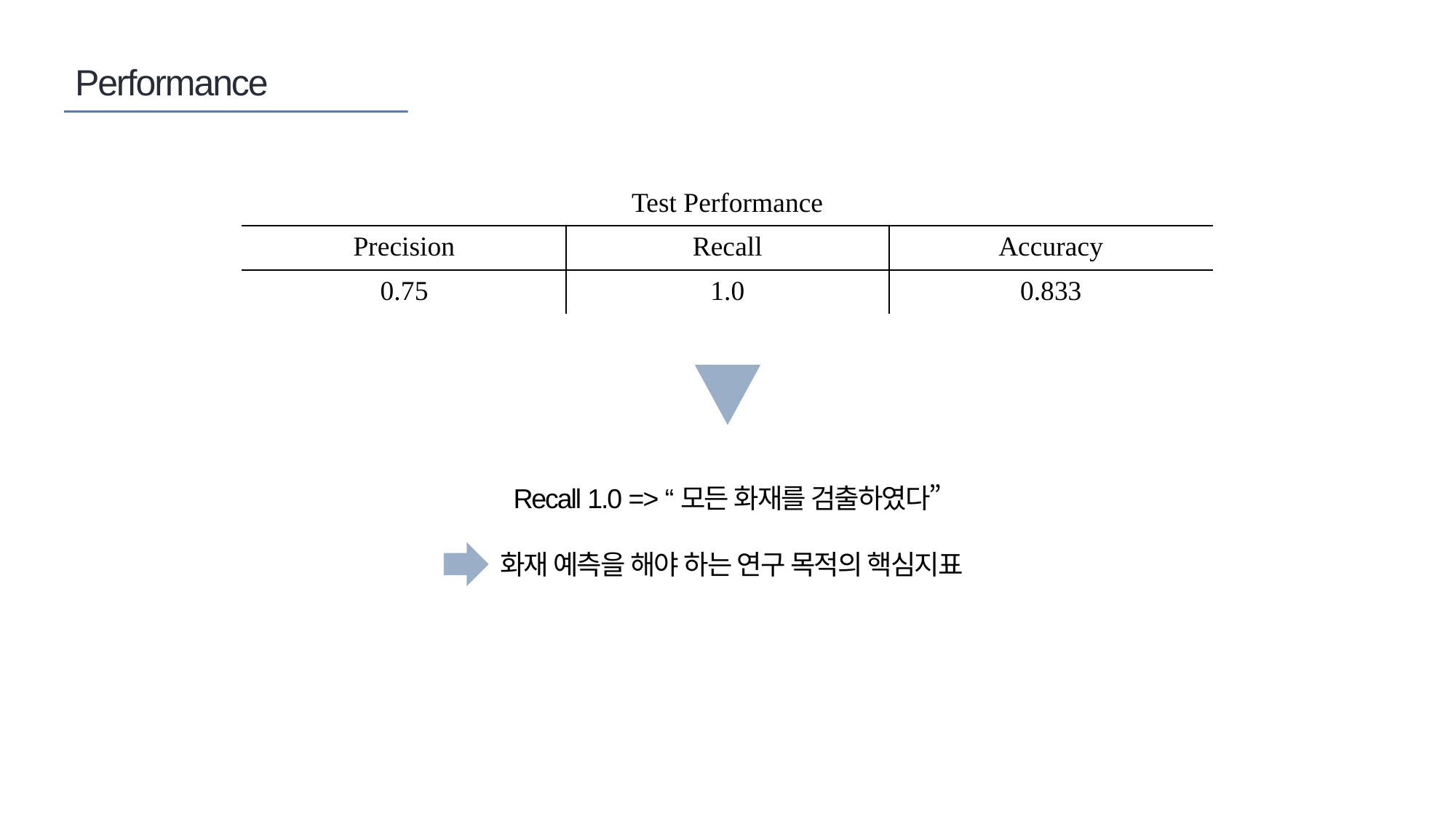

Performance

| Test Performance |  |  |
| --- | --- | --- |
| Precision | Recall | Accuracy |
| 0.75 | 1.0 | 0.833 |

Recall 1.0 => “모든 화재를 검출하였다”
화재 예측을 해야 하는 연구 목적의 핵심지표